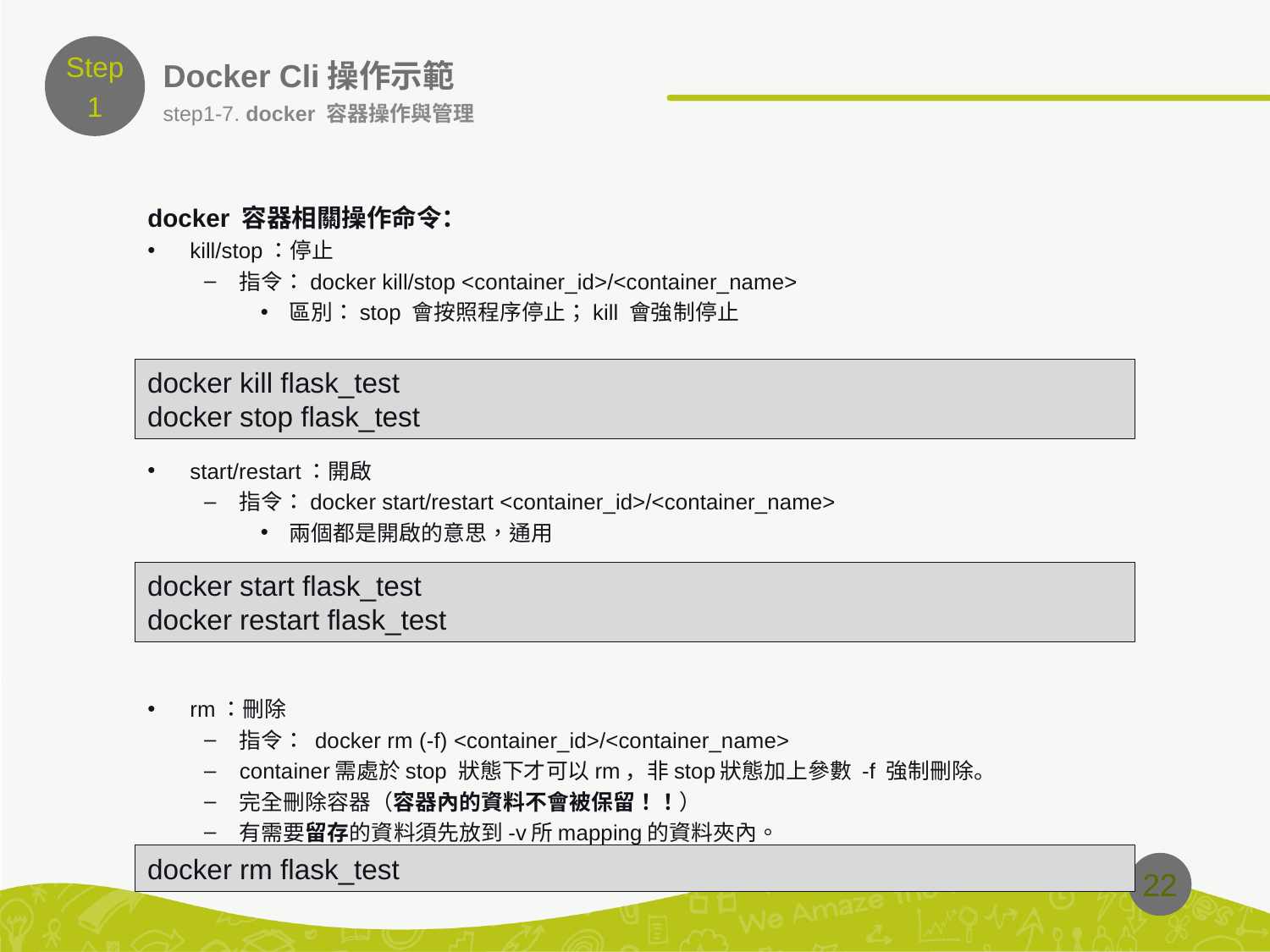

Step
1
# Docker Cli操作示範
step1-7. docker 容器操作與管理
docker 容器相關操作命令：
kill/stop：停止
指令：docker kill/stop <container_id>/<container_name>
區別：stop 會按照程序停止；kill 會強制停止

start/restart：開啟
指令：docker start/restart <container_id>/<container_name>
兩個都是開啟的意思，通用

rm：刪除
指令： docker rm (-f) <container_id>/<container_name>
container需處於stop 狀態下才可以rm，非stop狀態加上參數 -f 強制刪除。
完全刪除容器（容器內的資料不會被保留！！）
有需要留存的資料須先放到-v所mapping的資料夾內。

docker kill flask_test
docker stop flask_test
docker start flask_test
docker restart flask_test
docker rm flask_test
22